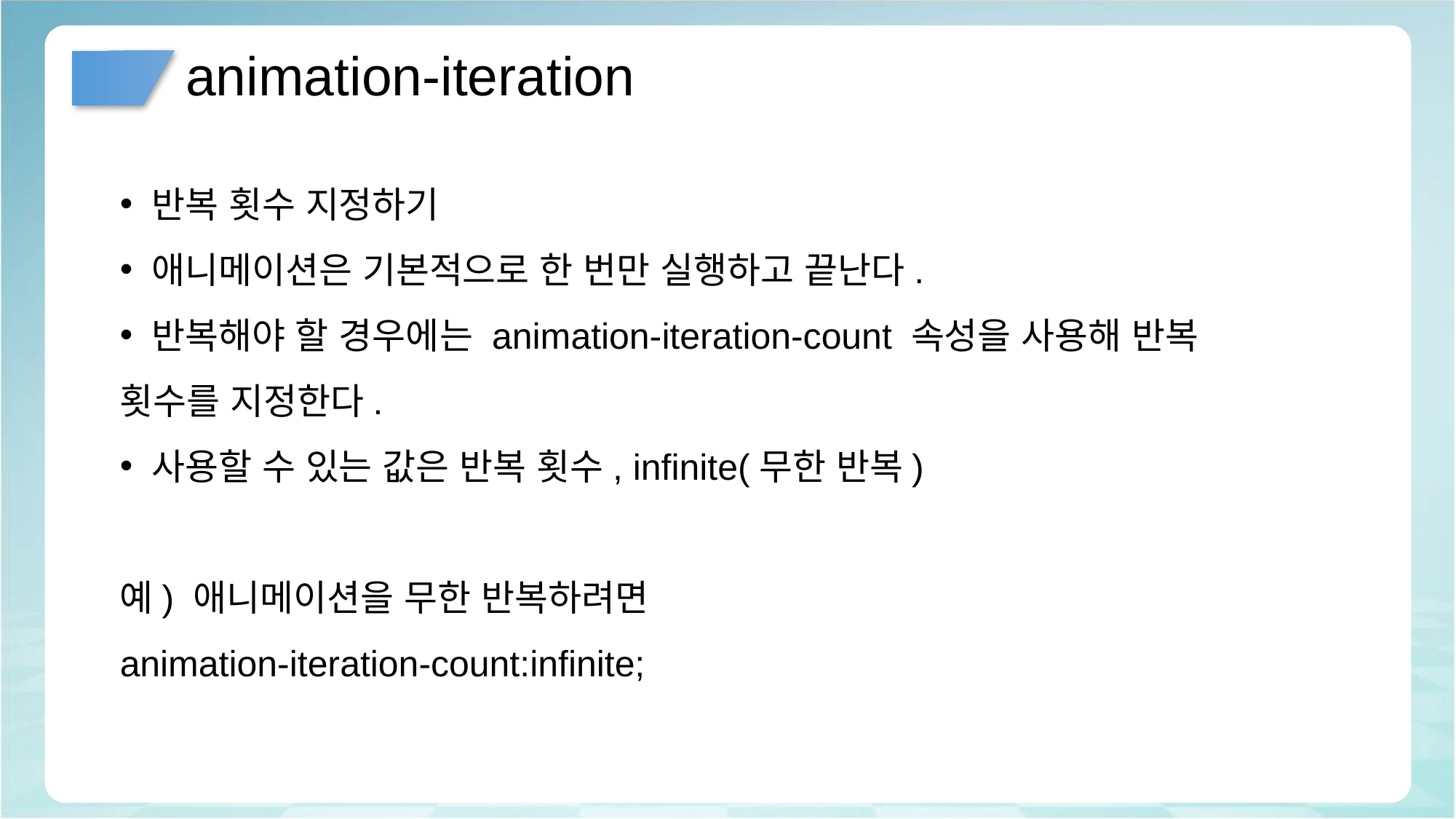

# animation-iteration
 반복 횟수 지정하기
 애니메이션은 기본적으로 한 번만 실행하고 끝난다.
 반복해야 할 경우에는 animation-iteration-count 속성을 사용해 반복 횟수를 지정한다.
 사용할 수 있는 값은 반복 횟수, infinite(무한 반복)

예) 애니메이션을 무한 반복하려면
animation-iteration-count:infinite;